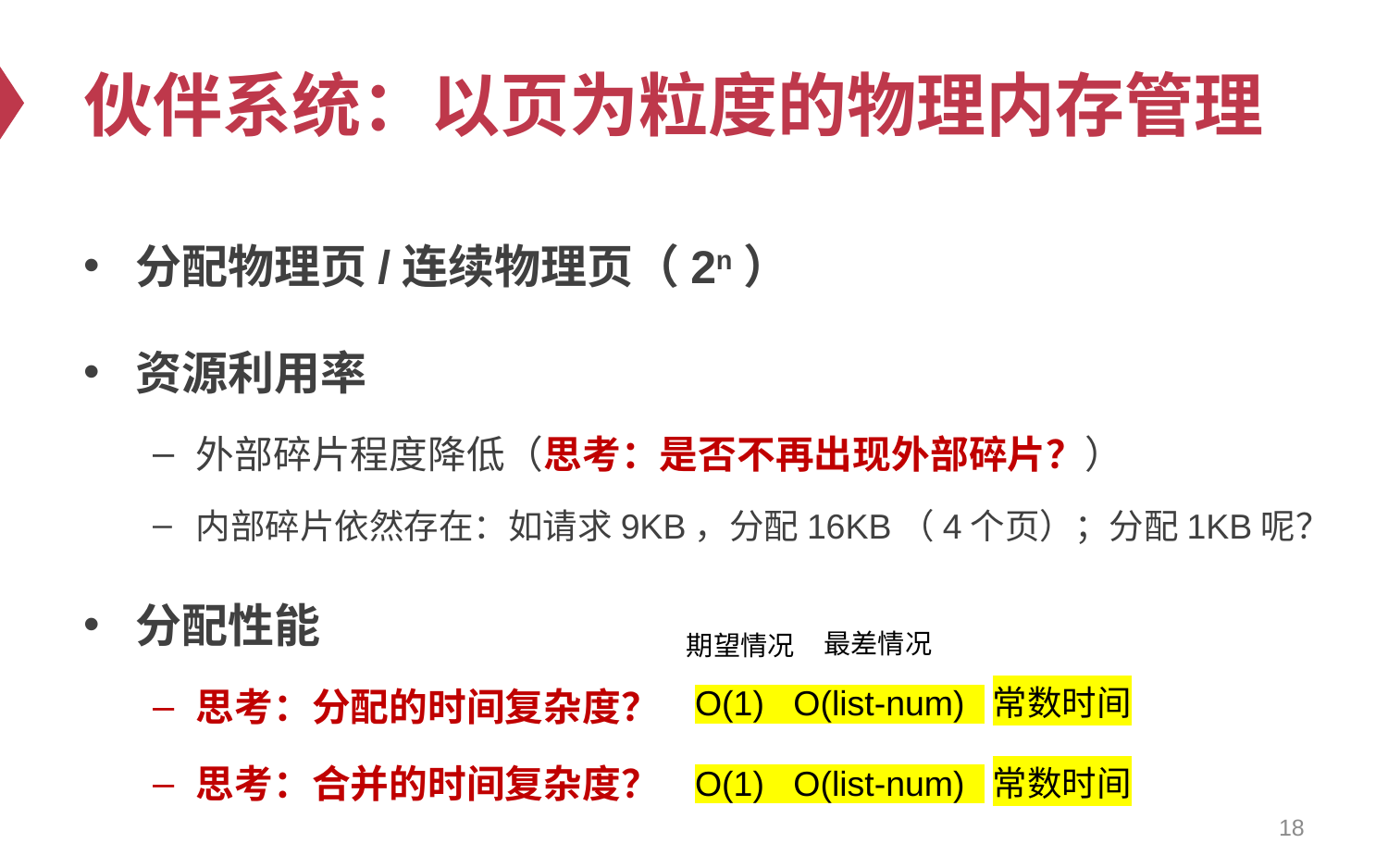

# 伙伴系统：以页为粒度的物理内存管理
分配物理页/连续物理页（2n）
资源利用率
外部碎片程度降低（思考：是否不再出现外部碎片？）
内部碎片依然存在：如请求9KB，分配16KB（4个页）；分配1KB呢？
分配性能
思考：分配的时间复杂度？
思考：合并的时间复杂度？
最差情况
期望情况
O(1)   O(list-num)  常数时间
O(1)   O(list-num)  常数时间
18